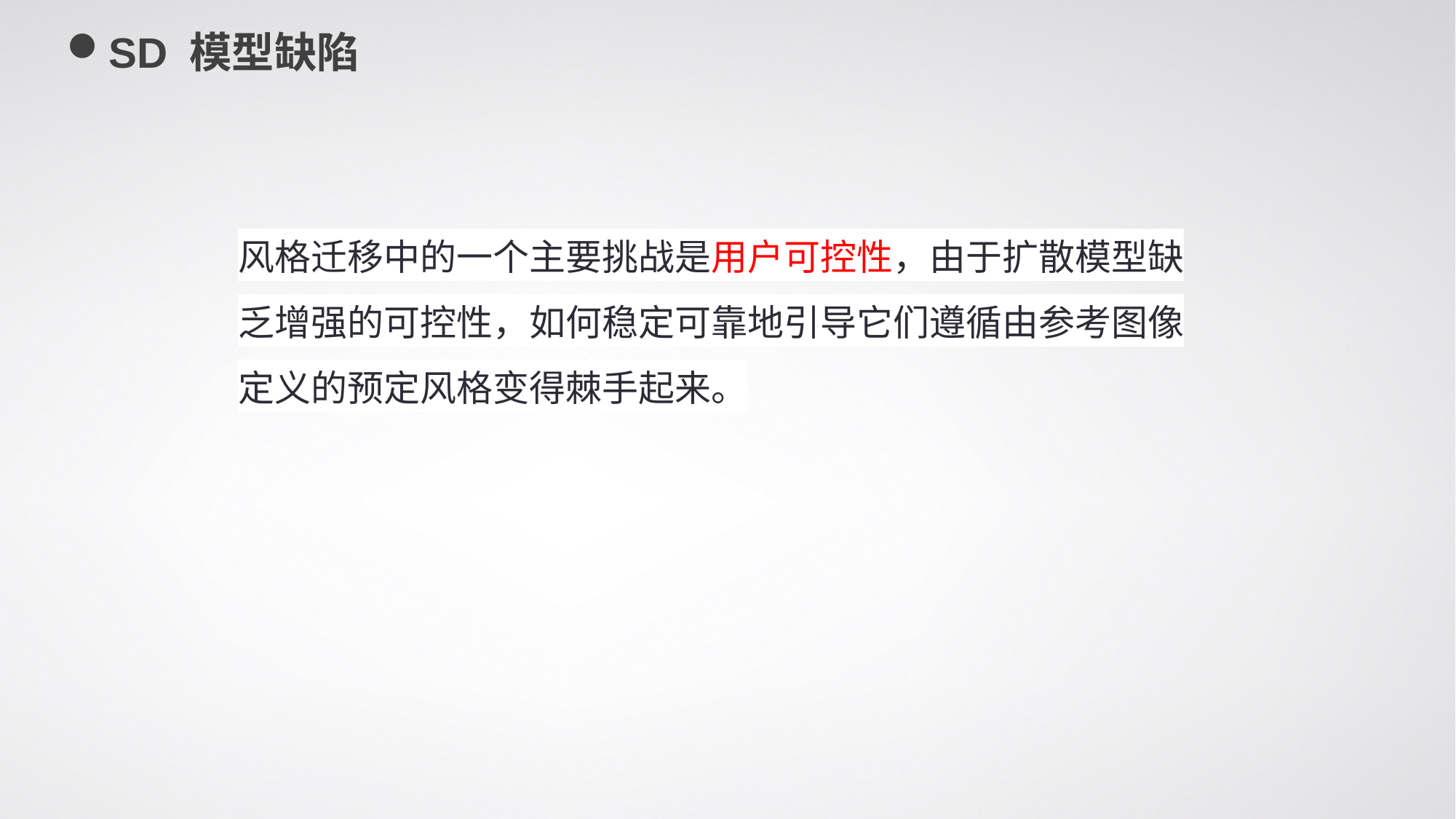

SD 模型缺陷
风格迁移中的一个主要挑战是用户可控性，由于扩散模型缺乏增强的可控性，如何稳定可靠地引导它们遵循由参考图像定义的预定风格变得棘手起来。